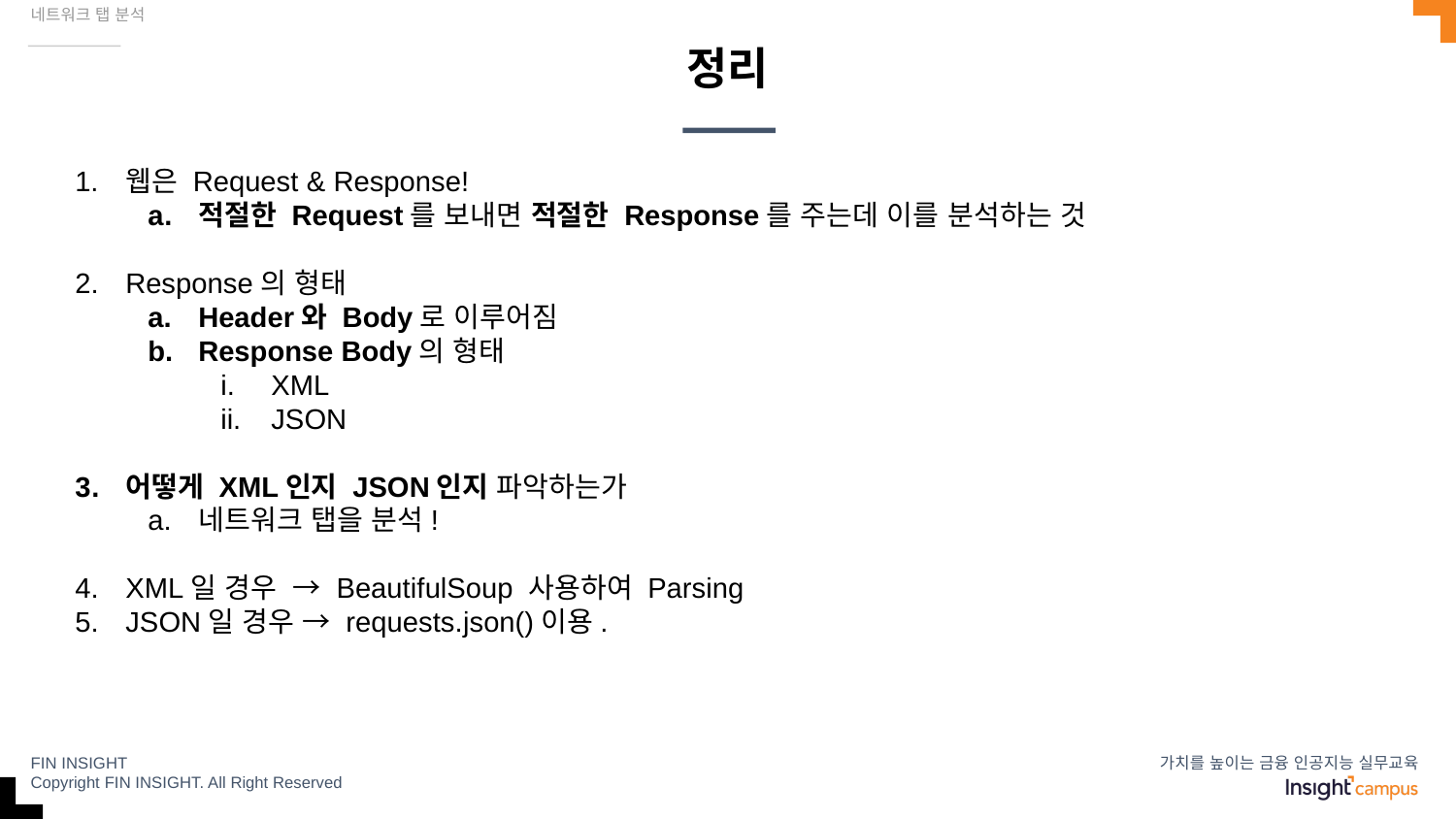

네트워크 탭 분석

# 정리
웹은 Request & Response!
적절한 Request를 보내면 적절한 Response를 주는데 이를 분석하는 것

Response의 형태
Header와 Body로 이루어짐
Response Body의 형태
XML
JSON

어떻게 XML인지 JSON인지 파악하는가
네트워크 탭을 분석!

XML일 경우  → BeautifulSoup 사용하여 Parsing
JSON일 경우 → requests.json()이용.